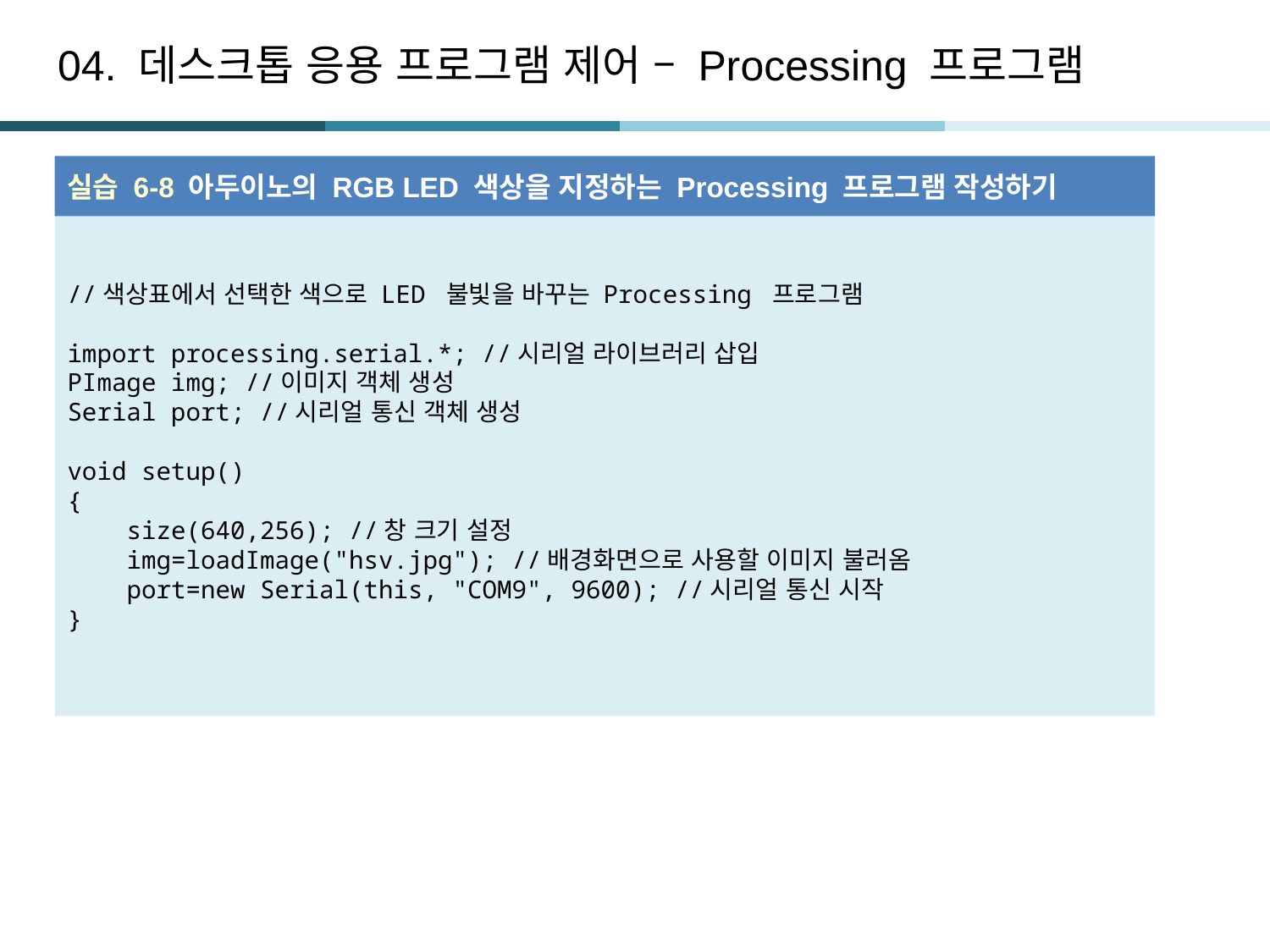

# 04. 데스크톱 응용 프로그램 제어 – Processing 프로그램
실습 6-8 아두이노의 RGB LED 색상을 지정하는 Processing 프로그램 작성하기
//색상표에서 선택한 색으로 LED 불빛을 바꾸는 Processing 프로그램

import processing.serial.*; //시리얼 라이브러리 삽입
PImage img; //이미지 객체 생성
Serial port; //시리얼 통신 객체 생성

void setup()
{
    size(640,256); //창 크기 설정
    img=loadImage("hsv.jpg"); //배경화면으로 사용할 이미지 불러옴
    port=new Serial(this, "COM9", 9600); //시리얼 통신 시작
}